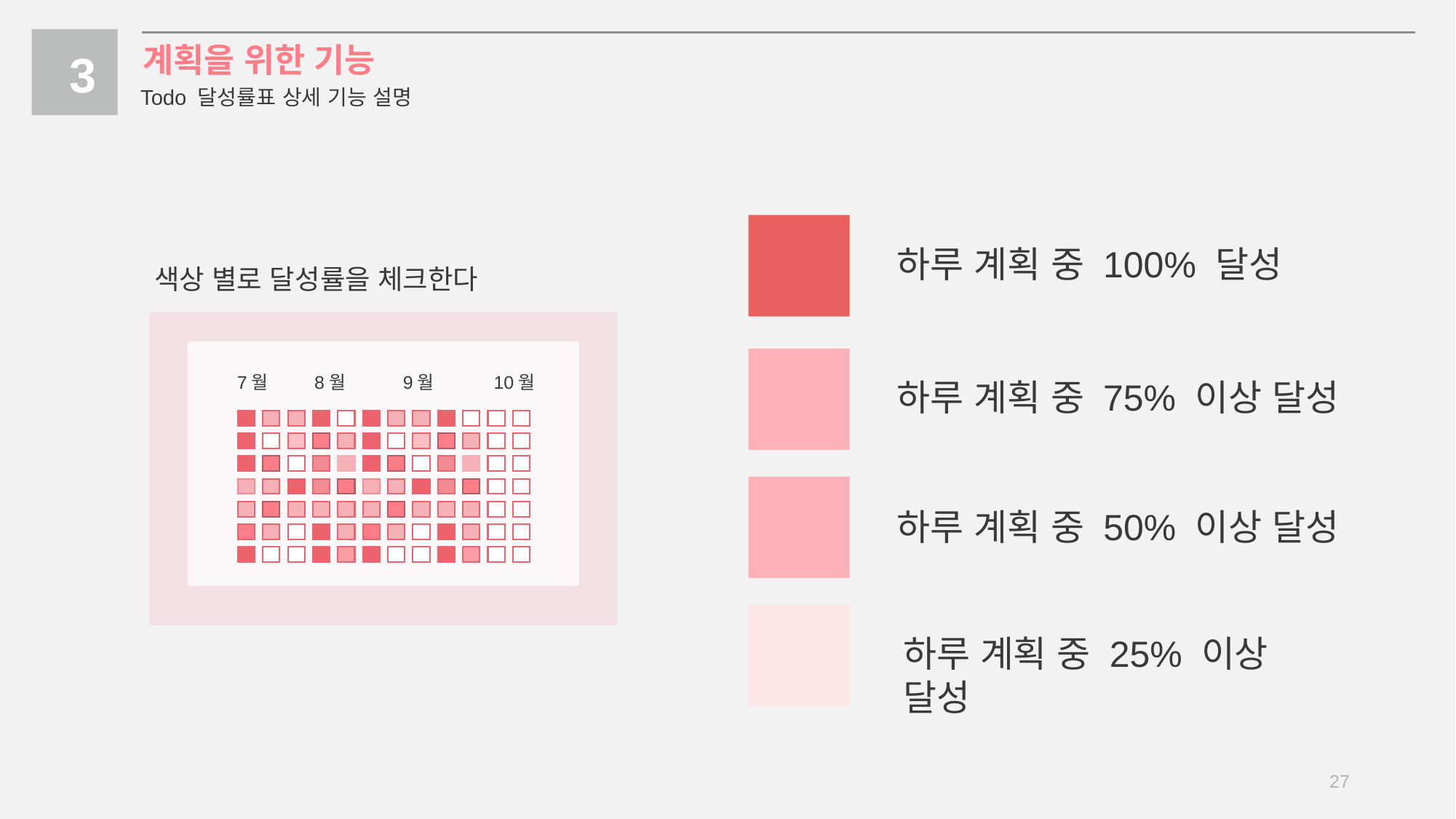

계획을 위한 기능
3
Todo 달성률표 상세 기능 설명

하루 계획 중 100% 달성
색상 별로 달성률을 체크한다

7월
8월
9월
10월
하루 계획 중 75% 이상 달성

하루 계획 중 50% 이상 달성

하루 계획 중 25% 이상 달성
27